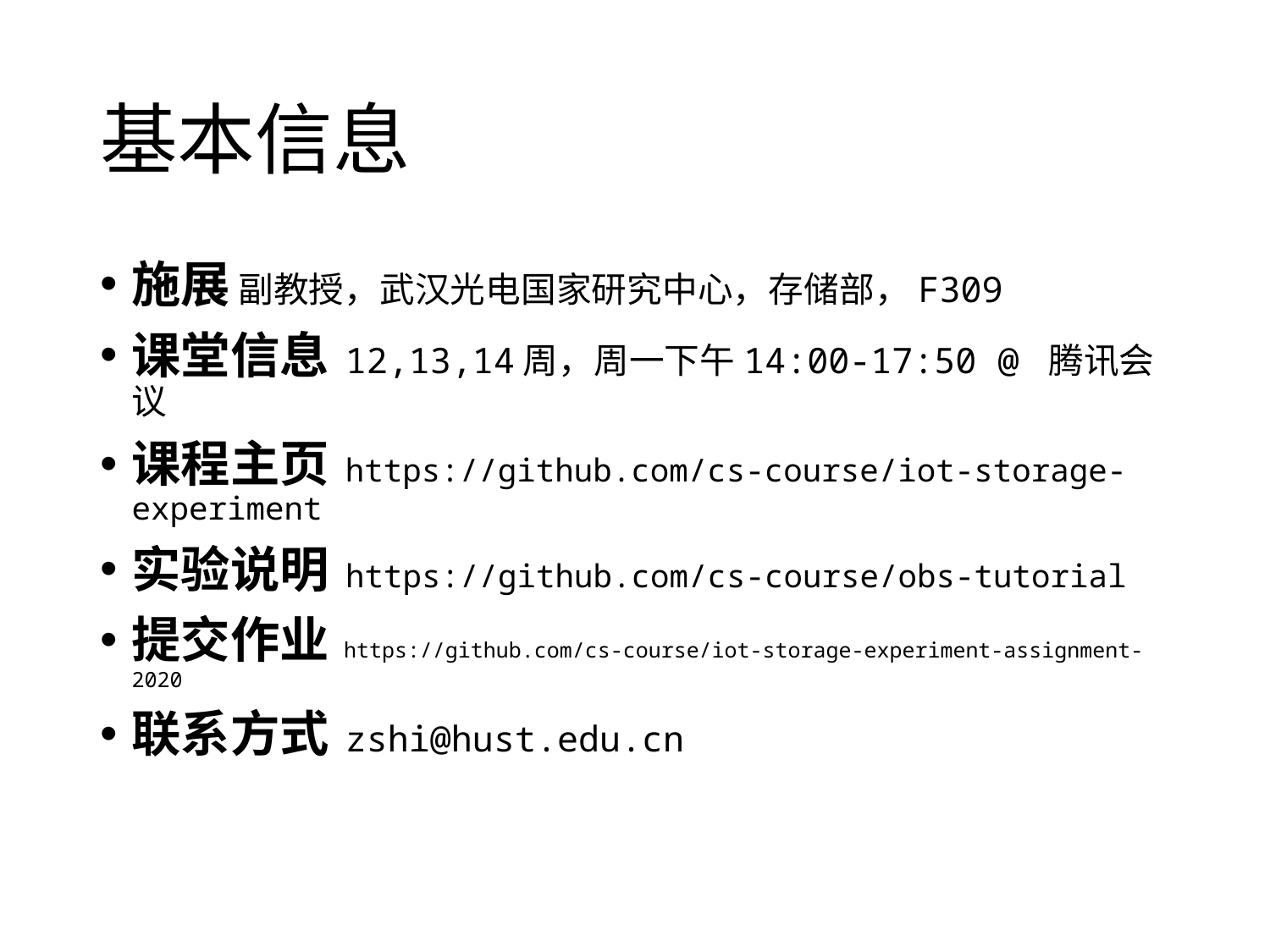

# 基本信息
施展 副教授，武汉光电国家研究中心，存储部，F309
课堂信息 12,13,14周，周一下午14:00-17:50 @ 腾讯会议
课程主页 https://github.com/cs-course/iot-storage-experiment
实验说明 https://github.com/cs-course/obs-tutorial
提交作业 https://github.com/cs-course/iot-storage-experiment-assignment-2020
联系方式 zshi@hust.edu.cn